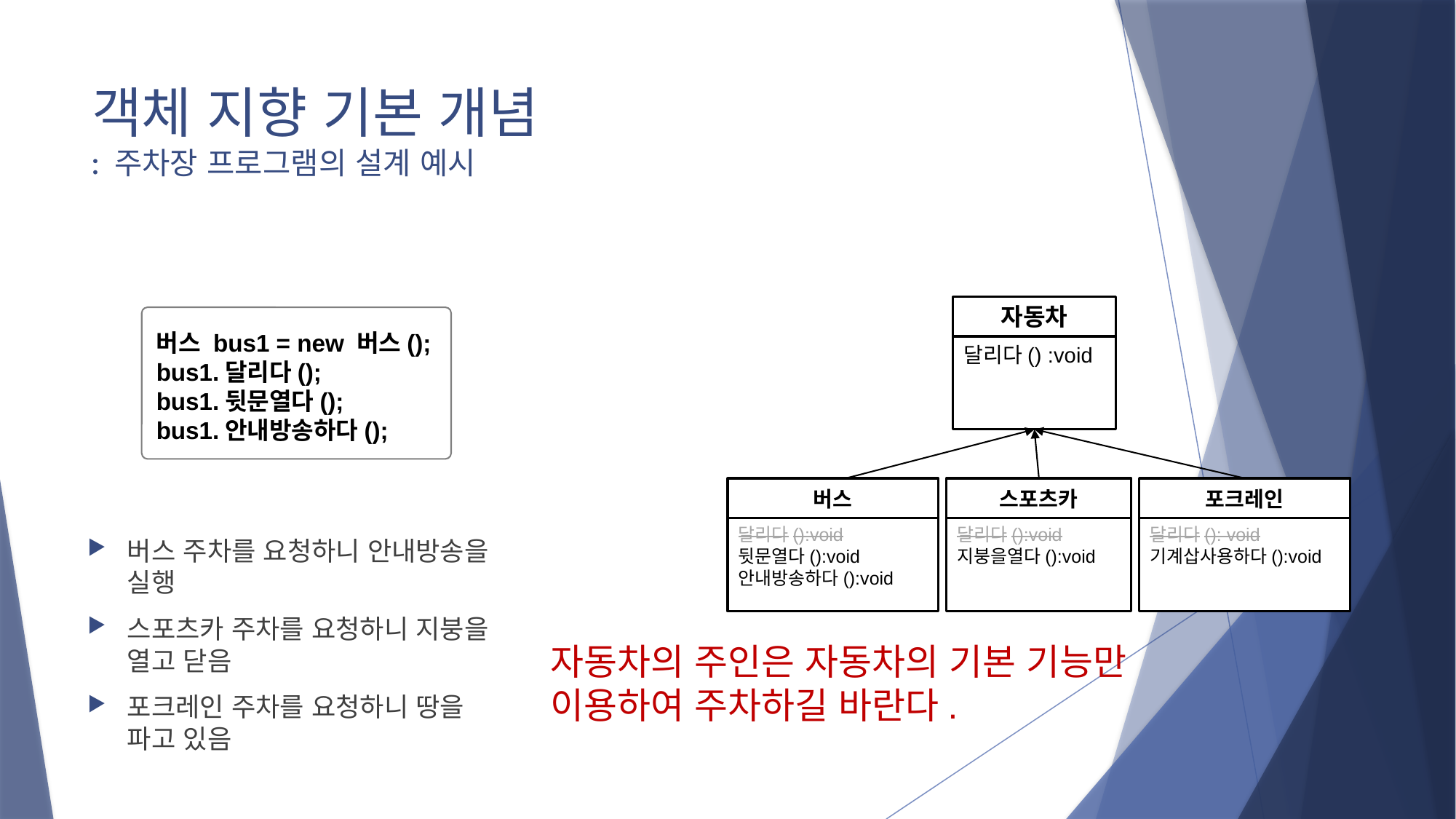

# 객체 지향 기본 개념 : 주차장 프로그램의 설계 예시

버스 주차를 요청하니 안내방송을 실행
스포츠카 주차를 요청하니 지붕을 열고 닫음
포크레인 주차를 요청하니 땅을 파고 있음

자동차
달리다() :void
버스 bus1 = new 버스();
bus1.달리다();
bus1.뒷문열다();
bus1.안내방송하다();
버스
달리다():void
뒷문열다():void
안내방송하다():void
스포츠카
달리다():void
지붕을열다():void
포크레인
달리다(): void
기계삽사용하다():void
자동차의 주인은 자동차의 기본 기능만
이용하여 주차하길 바란다.